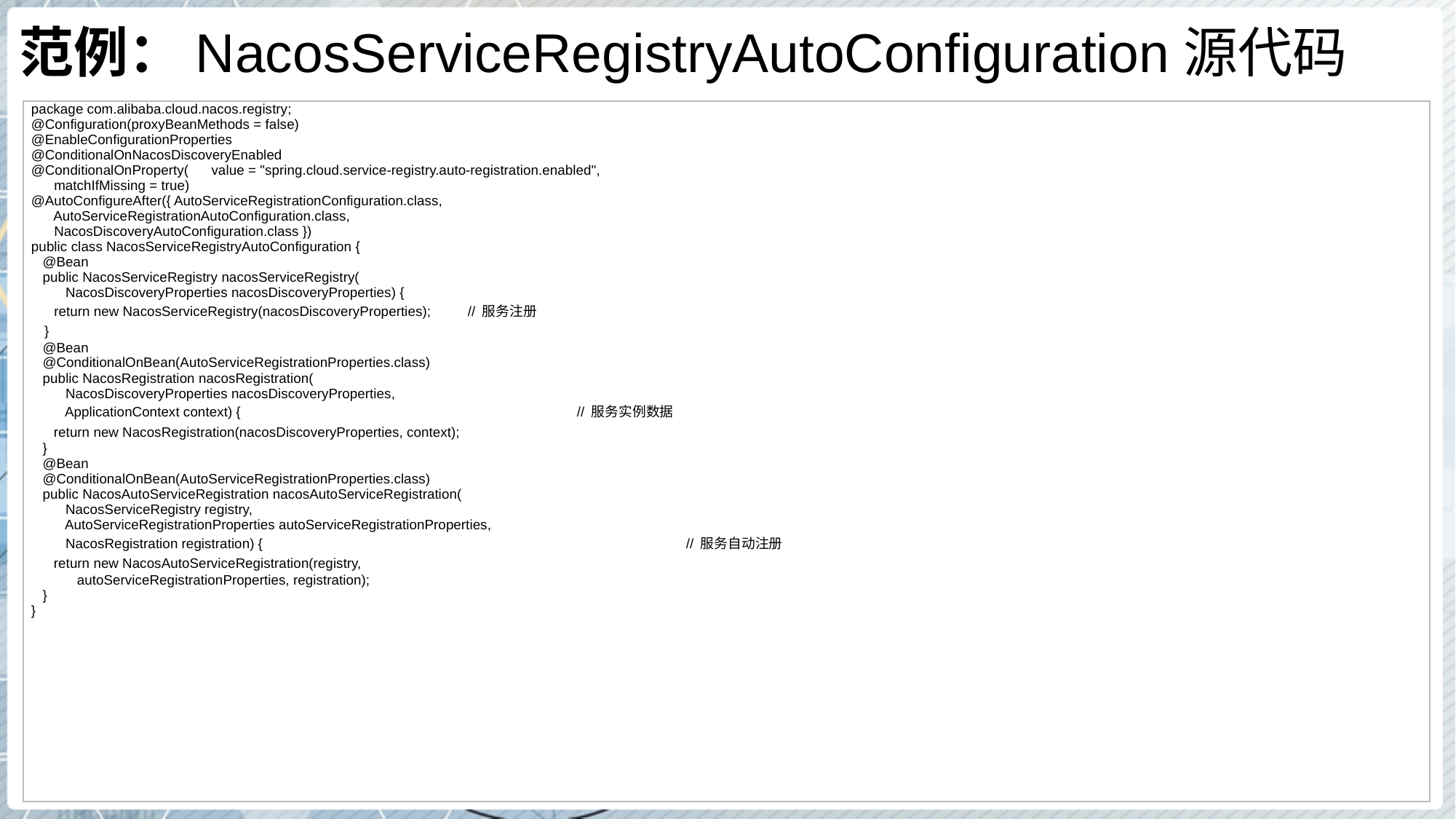

# 范例：NacosServiceRegistryAutoConfiguration源代码
| package com.alibaba.cloud.nacos.registry; @Configuration(proxyBeanMethods = false) @EnableConfigurationProperties @ConditionalOnNacosDiscoveryEnabled @ConditionalOnProperty( value = "spring.cloud.service-registry.auto-registration.enabled", matchIfMissing = true) @AutoConfigureAfter({ AutoServiceRegistrationConfiguration.class, AutoServiceRegistrationAutoConfiguration.class, NacosDiscoveryAutoConfiguration.class }) public class NacosServiceRegistryAutoConfiguration { @Bean public NacosServiceRegistry nacosServiceRegistry( NacosDiscoveryProperties nacosDiscoveryProperties) { return new NacosServiceRegistry(nacosDiscoveryProperties); // 服务注册 } @Bean @ConditionalOnBean(AutoServiceRegistrationProperties.class) public NacosRegistration nacosRegistration( NacosDiscoveryProperties nacosDiscoveryProperties, ApplicationContext context) { // 服务实例数据 return new NacosRegistration(nacosDiscoveryProperties, context); } @Bean @ConditionalOnBean(AutoServiceRegistrationProperties.class) public NacosAutoServiceRegistration nacosAutoServiceRegistration( NacosServiceRegistry registry, AutoServiceRegistrationProperties autoServiceRegistrationProperties, NacosRegistration registration) { // 服务自动注册 return new NacosAutoServiceRegistration(registry, autoServiceRegistrationProperties, registration); } } |
| --- |